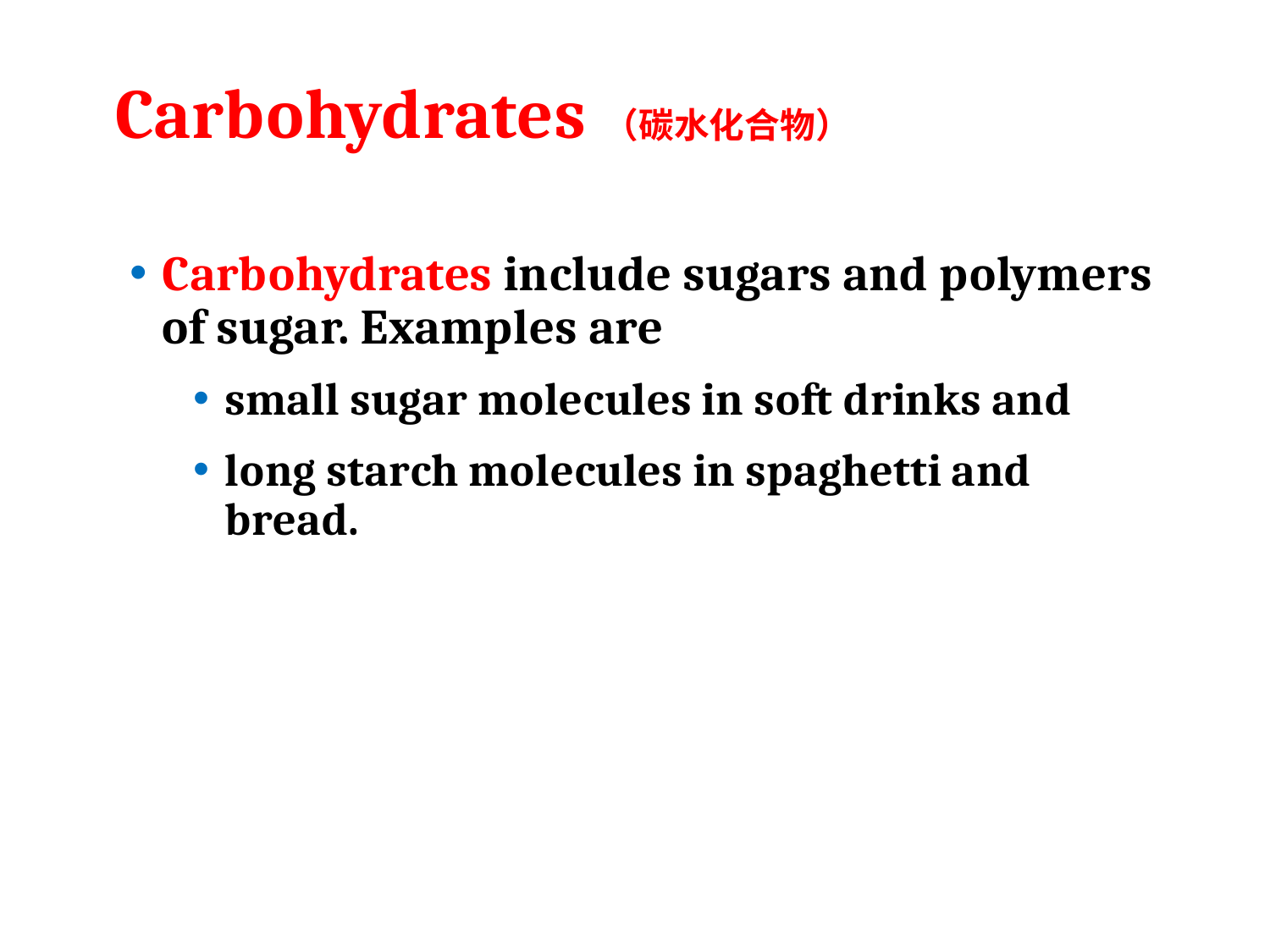

# Carbohydrates（碳水化合物）
Carbohydrates include sugars and polymers of sugar. Examples are
small sugar molecules in soft drinks and
long starch molecules in spaghetti and bread.